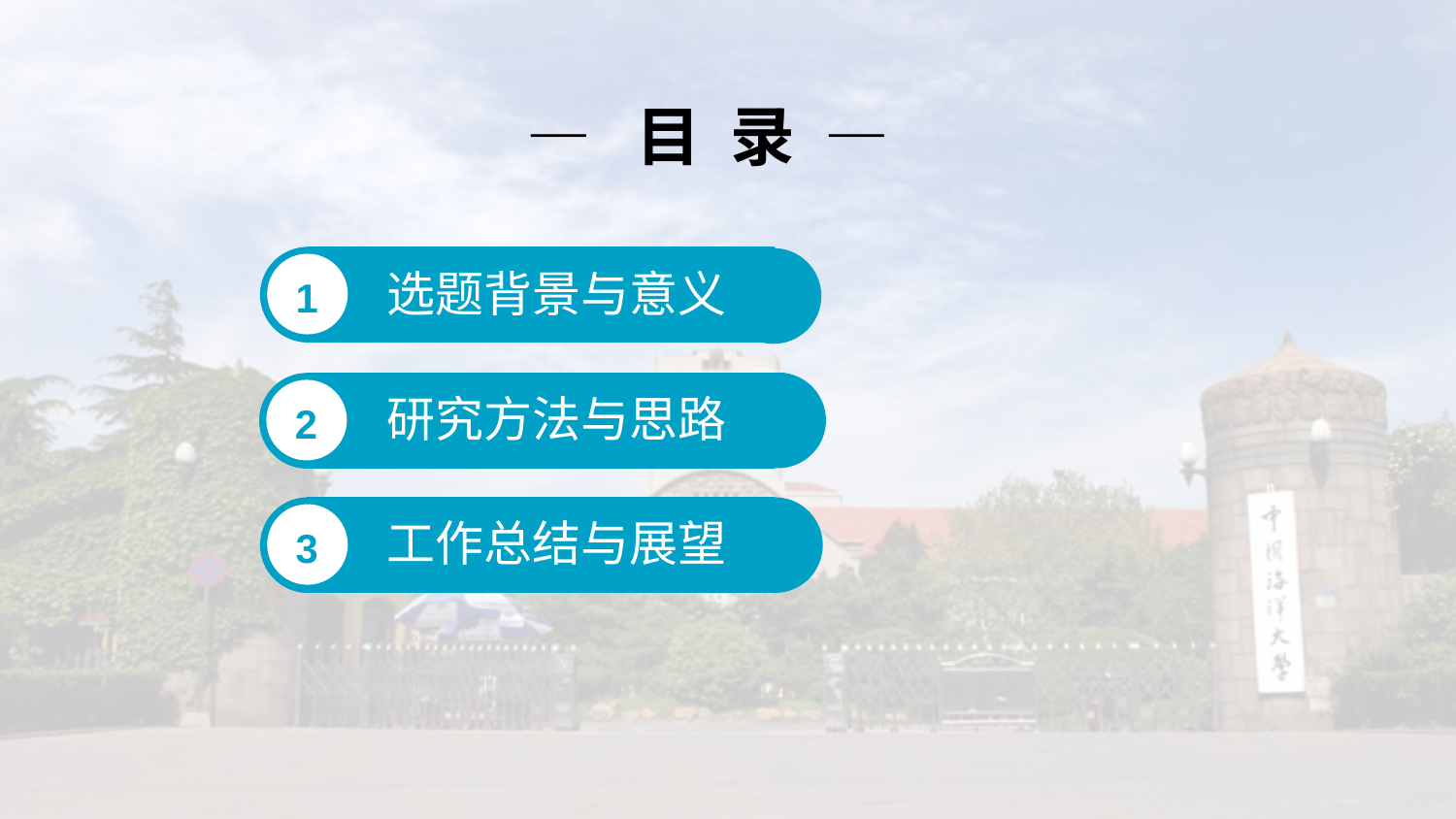

—  目  录  —

选题背景与意义
1

研究方法与思路
2

工作总结与展望
3